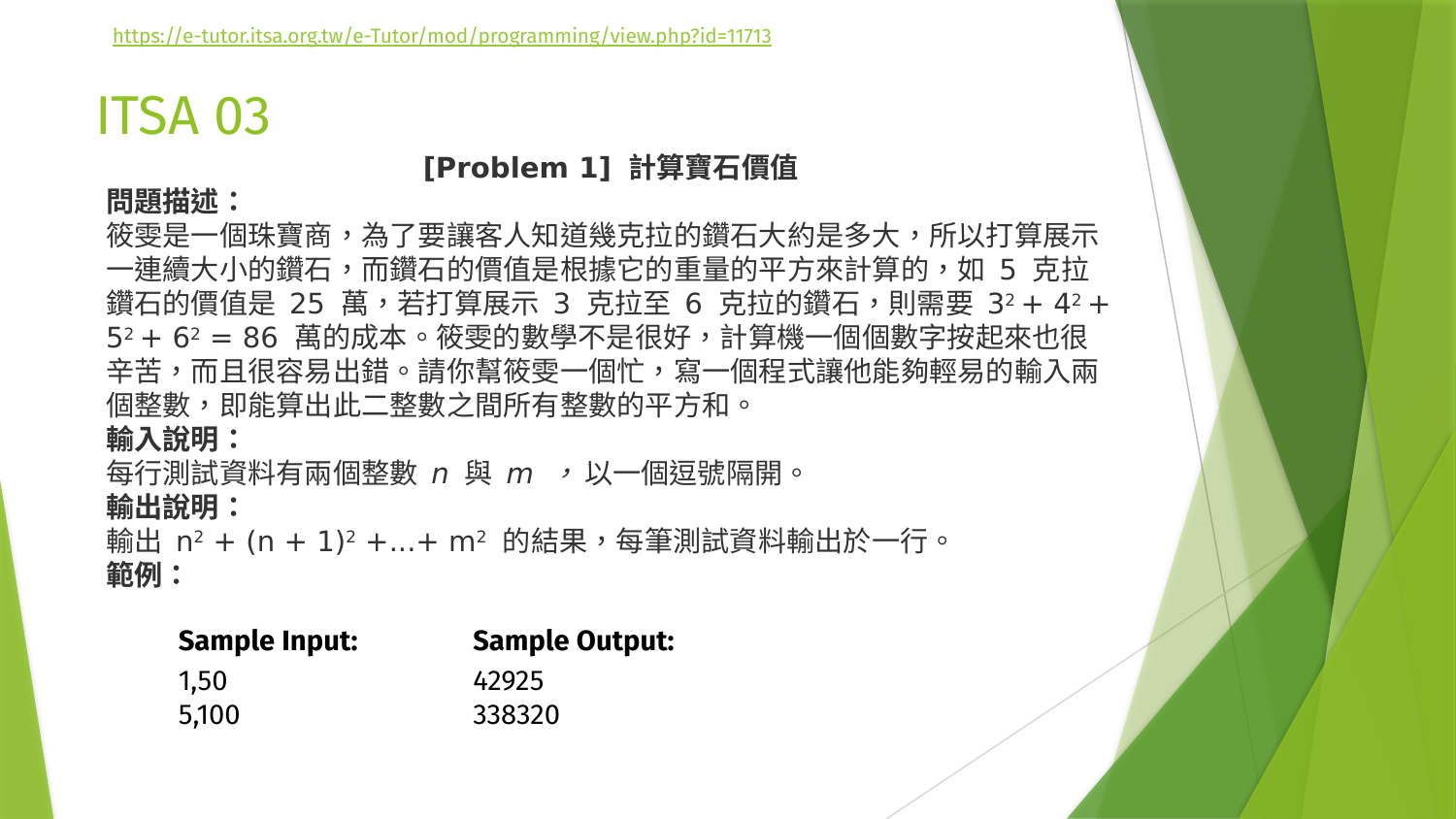

https://e-tutor.itsa.org.tw/e-Tutor/mod/programming/view.php?id=11713
# ITSA 03
[Problem 1] 計算寶石價值
問題描述：
筱雯是一個珠寶商，為了要讓客人知道幾克拉的鑽石大約是多大，所以打算展示一連續大小的鑽石，而鑽石的價值是根據它的重量的平方來計算的，如 5 克拉鑽石的價值是 25 萬，若打算展示 3 克拉至 6 克拉的鑽石，則需要 32 + 42 + 52 + 62 = 86 萬的成本。筱雯的數學不是很好，計算機一個個數字按起來也很辛苦，而且很容易出錯。請你幫筱雯一個忙，寫一個程式讓他能夠輕易的輸入兩個整數，即能算出此二整數之間所有整數的平方和。
輸入說明：
每行測試資料有兩個整數 n 與 m ， 以一個逗號隔開。
輸出說明：
輸出 n2 + (n + 1)2 +...+ m2 的結果，每筆測試資料輸出於一行。
範例：
| Sample Input: | Sample Output: |
| --- | --- |
| 1,50 5,100 | 42925 338320 |